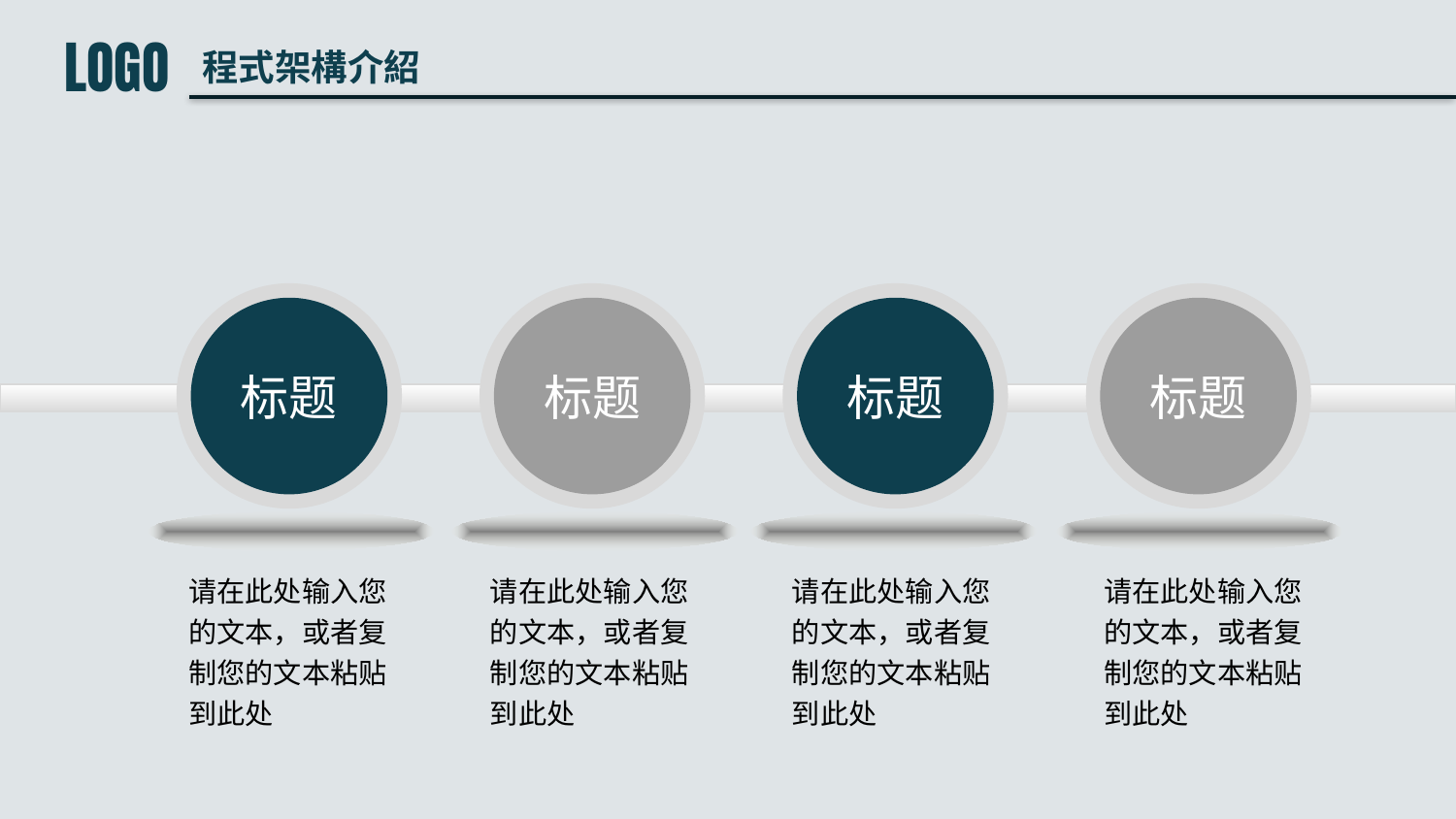

标题

标题

标题

标题

请在此处输入您的文本，或者复制您的文本粘贴到此处
请在此处输入您的文本，或者复制您的文本粘贴到此处
请在此处输入您的文本，或者复制您的文本粘贴到此处
请在此处输入您的文本，或者复制您的文本粘贴到此处